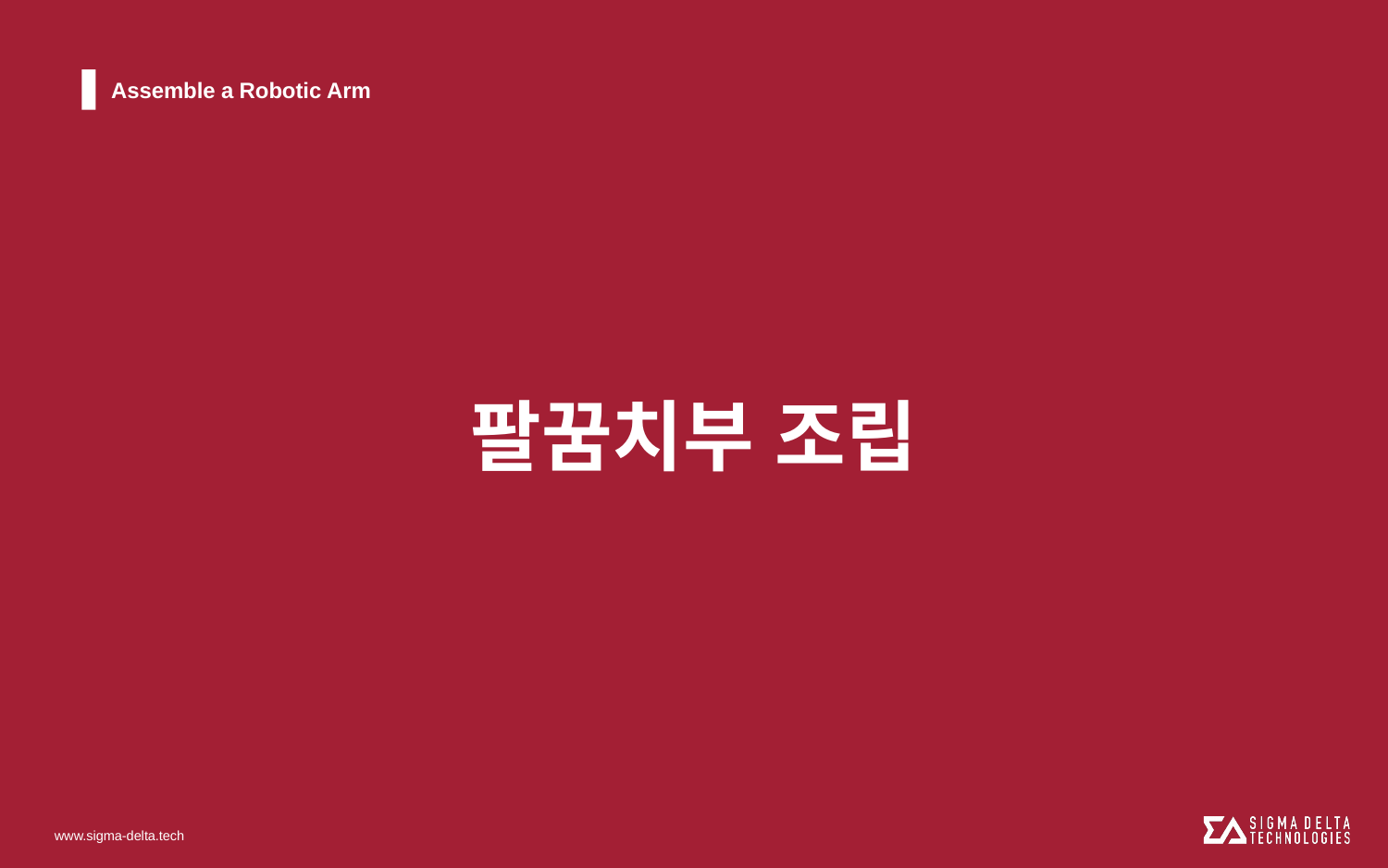

# Assemble a Robotic Arm
팔꿈치부 조립